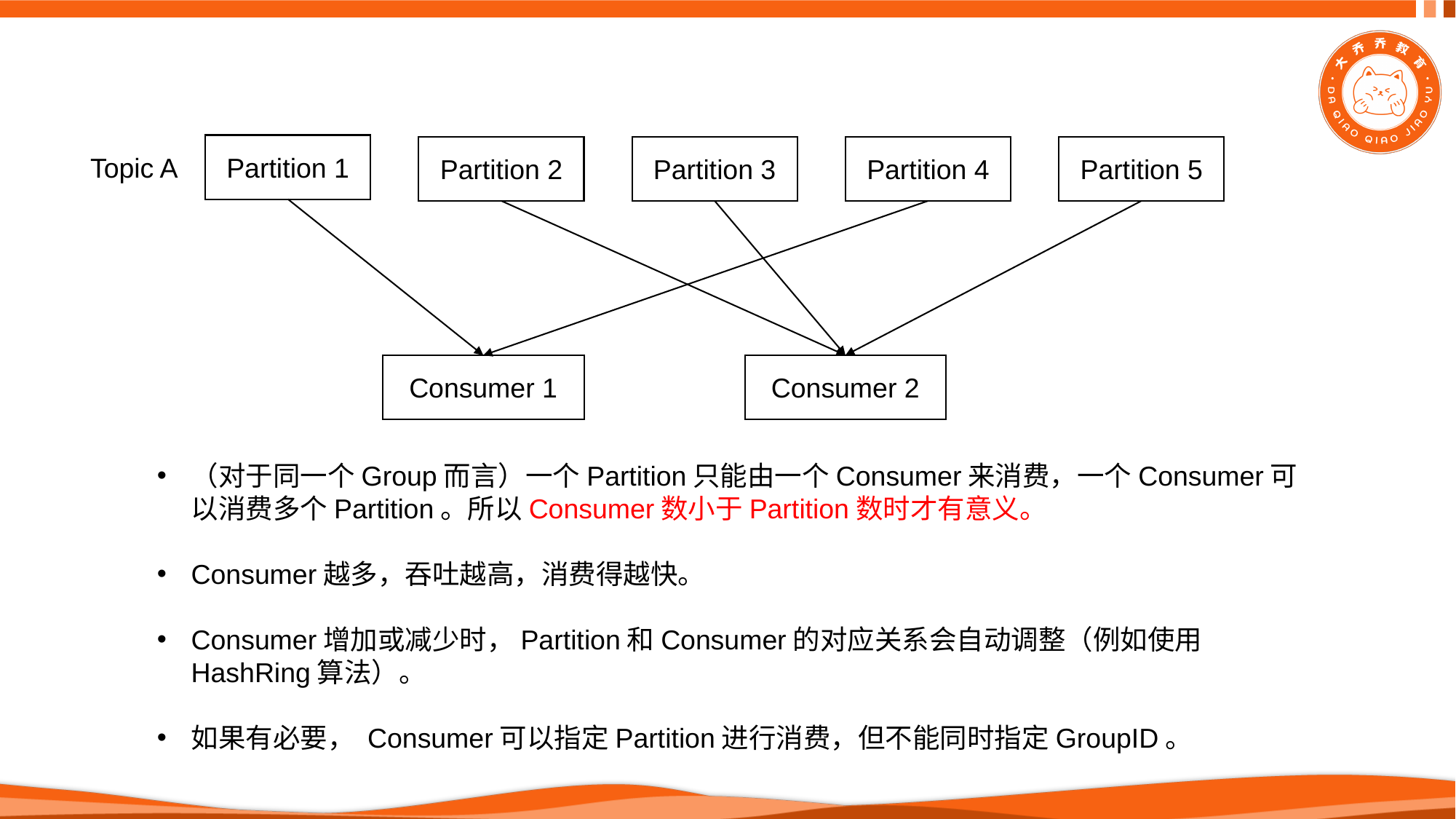

Partition 1
Partition 2
Partition 3
Partition 4
Partition 5
Topic A
Consumer 1
Consumer 2
（对于同一个Group而言）一个Partition只能由一个Consumer来消费，一个Consumer可以消费多个Partition。所以Consumer数小于Partition数时才有意义。

Consumer越多，吞吐越高，消费得越快。

Consumer增加或减少时，Partition和Consumer的对应关系会自动调整（例如使用HashRing算法）。

如果有必要， Consumer可以指定Partition进行消费，但不能同时指定GroupID。